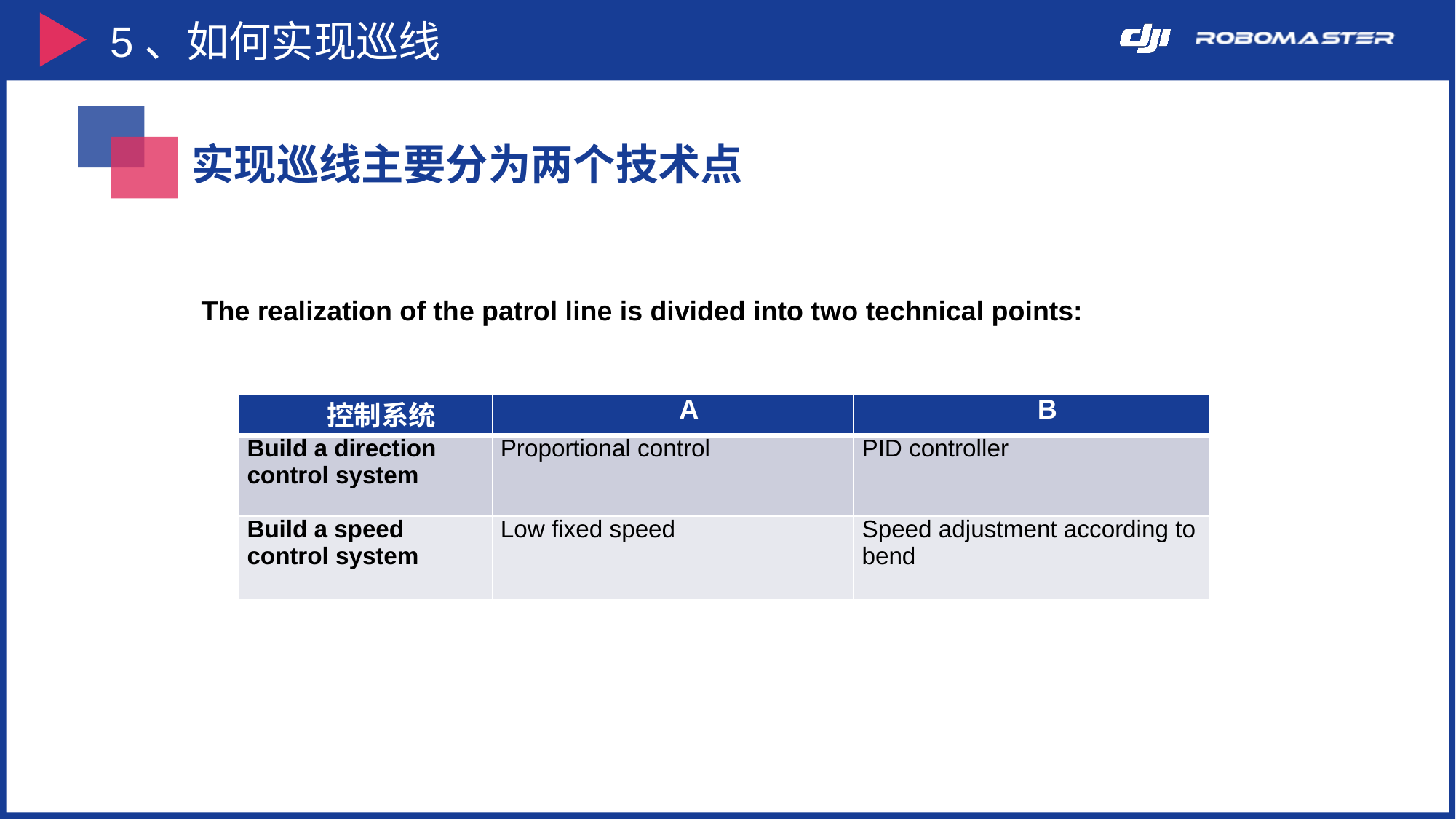

5、如何实现巡线

实现巡线主要分为两个技术点

The realization of the patrol line is divided into two technical points:

| 控制系统 | A | B |
| --- | --- | --- |
| Build a direction control system | Proportional control | PID controller |
| Build a speed control system | Low fixed speed | Speed adjustment according to bend |